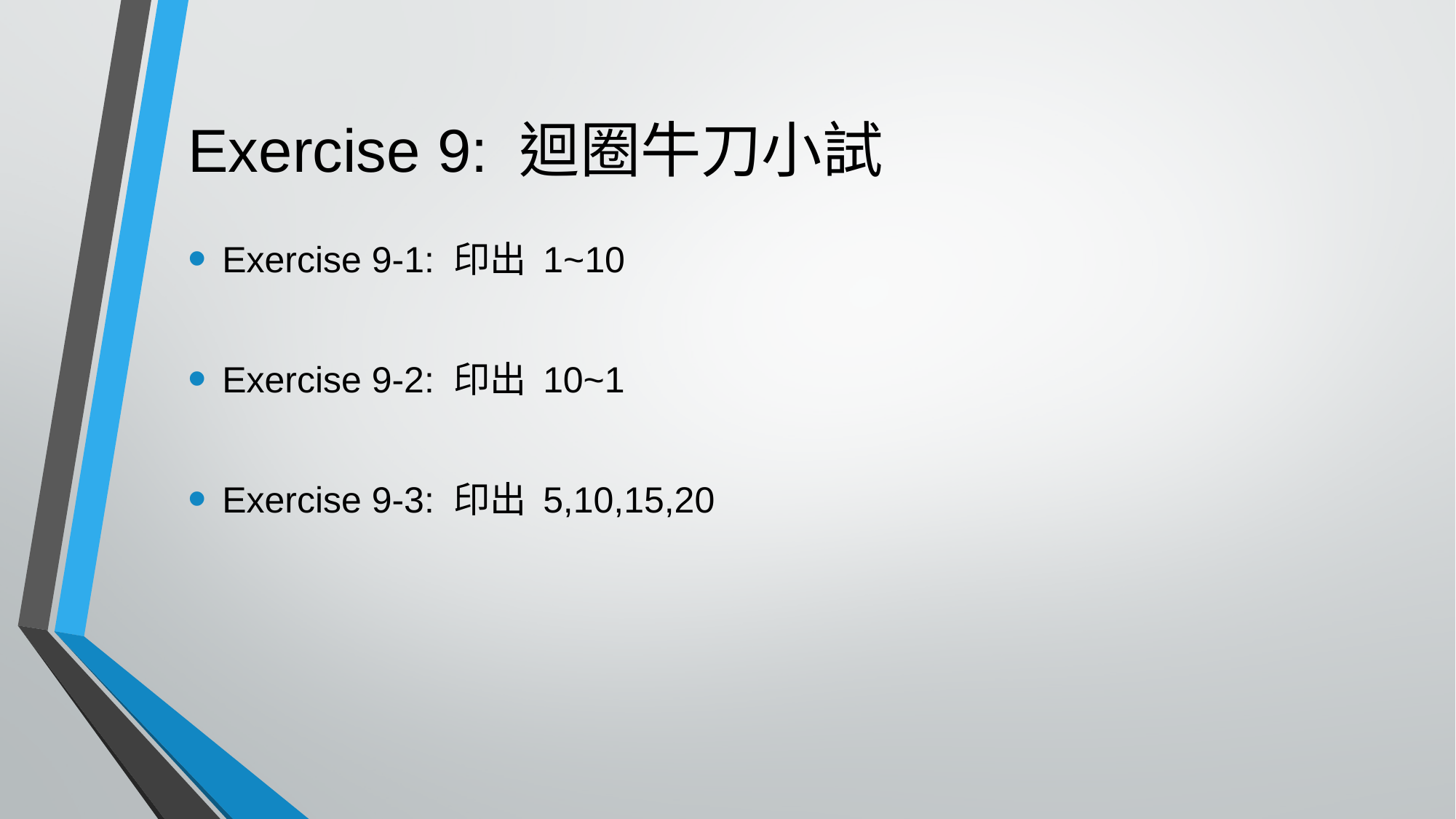

# Exercise 9: 迴圈牛刀小試
Exercise 9-1: 印出 1~10

Exercise 9-2: 印出 10~1

Exercise 9-3: 印出 5,10,15,20